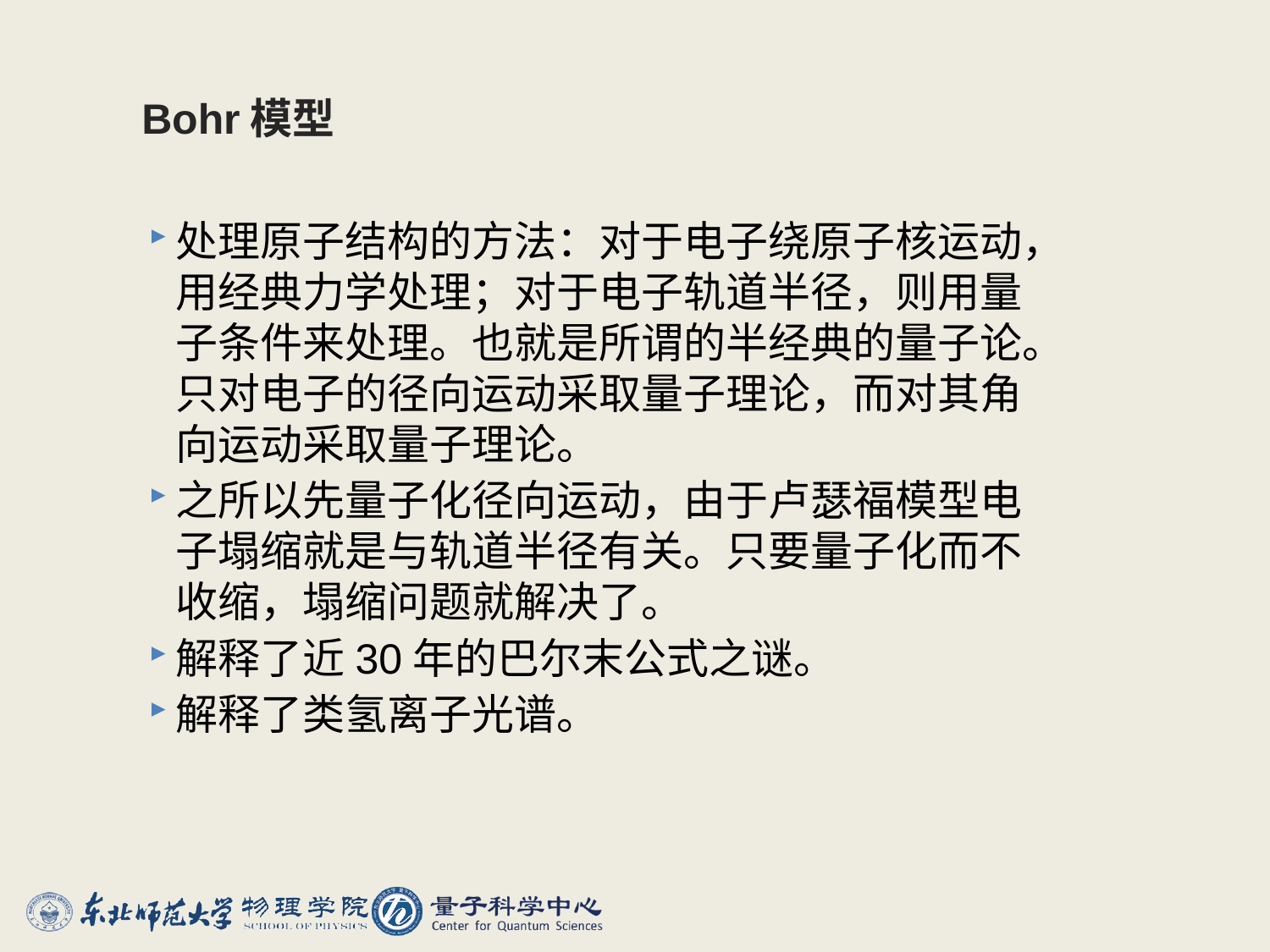

# Bohr模型
处理原子结构的方法：对于电子绕原子核运动，用经典力学处理；对于电子轨道半径，则用量子条件来处理。也就是所谓的半经典的量子论。只对电子的径向运动采取量子理论，而对其角向运动采取量子理论。
之所以先量子化径向运动，由于卢瑟福模型电子塌缩就是与轨道半径有关。只要量子化而不收缩，塌缩问题就解决了。
解释了近30年的巴尔末公式之谜。
解释了类氢离子光谱。